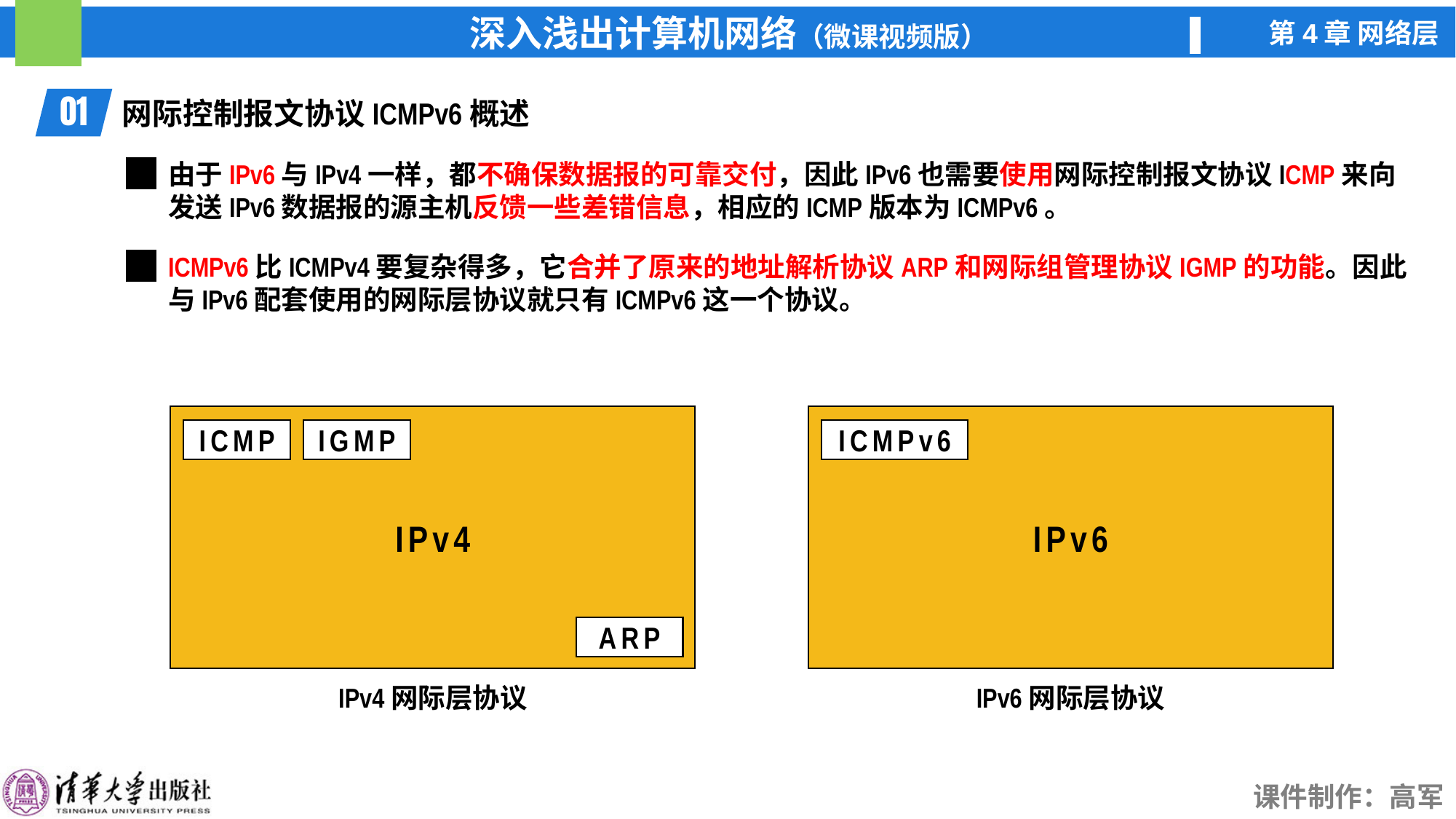

01
网际控制报文协议ICMPv6概述
由于IPv6与IPv4一样，都不确保数据报的可靠交付，因此IPv6也需要使用网际控制报文协议ICMP来向发送IPv6数据报的源主机反馈一些差错信息，相应的ICMP版本为ICMPv6。

ICMPv6比ICMPv4要复杂得多，它合并了原来的地址解析协议ARP和网际组管理协议IGMP的功能。因此与IPv6配套使用的网际层协议就只有ICMPv6这一个协议。

IPv4
ICMP
IGMP
ARP
IPv4网际层协议
IPv6
IPv6网际层协议
IGMP
ARP
ICMPv6